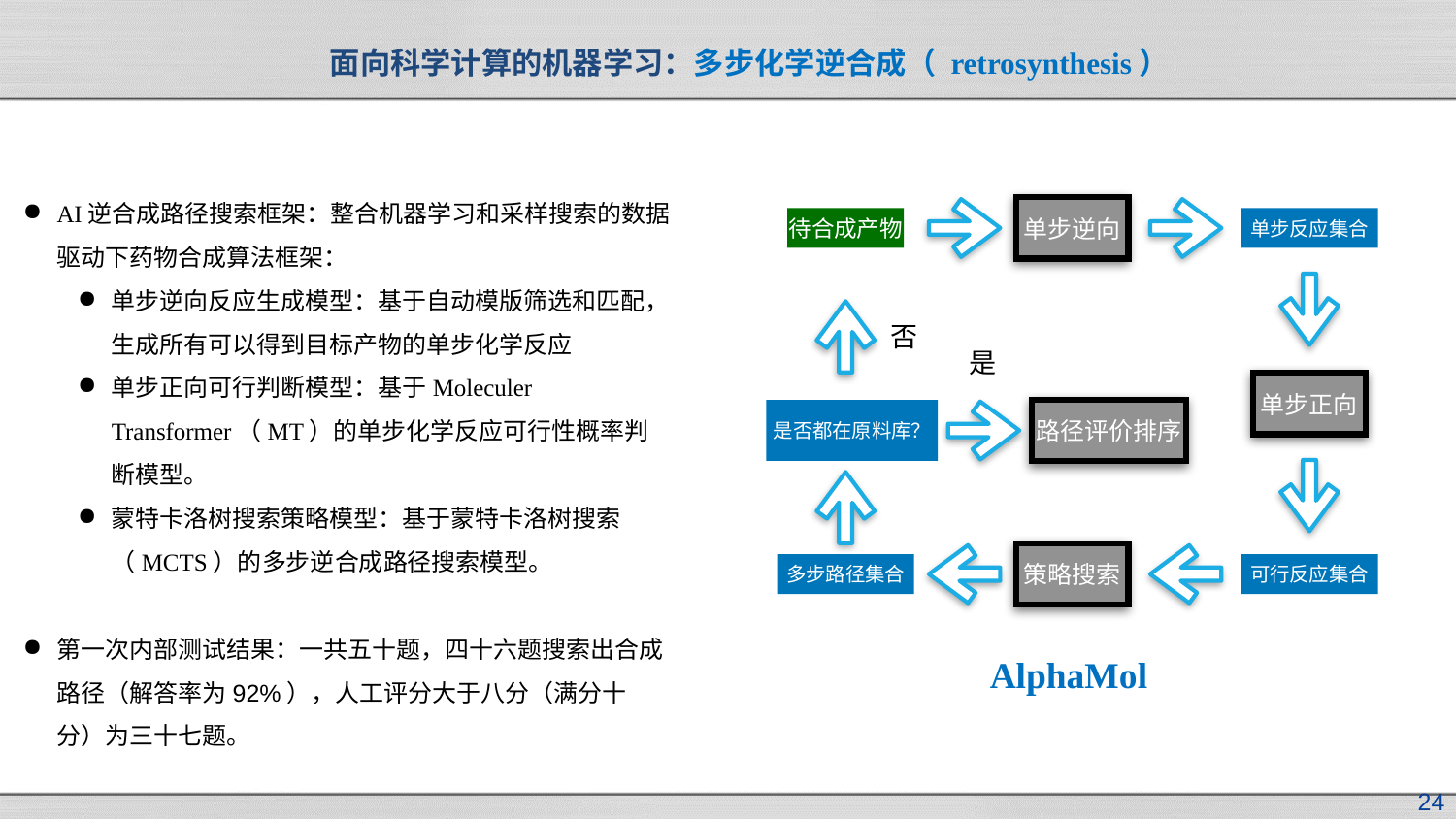

面向科学计算的机器学习：多步化学逆合成（ retrosynthesis）
AI逆合成路径搜索框架：整合机器学习和采样搜索的数据驱动下药物合成算法框架：
单步逆向反应生成模型：基于自动模版筛选和匹配，生成所有可以得到目标产物的单步化学反应
单步正向可行判断模型：基于Moleculer Transformer（MT）的单步化学反应可行性概率判断模型。
蒙特卡洛树搜索策略模型：基于蒙特卡洛树搜索（MCTS）的多步逆合成路径搜索模型。

第一次内部测试结果：一共五十题，四十六题搜索出合成路径（解答率为92%），人工评分大于八分（满分十分）为三十七题。
单步逆向

待合成产物
单步反应集合

否
是
单步正向
路径评价排序
是否都在原料库？

策略搜索

多步路径集合
可行反应集合
AlphaMol